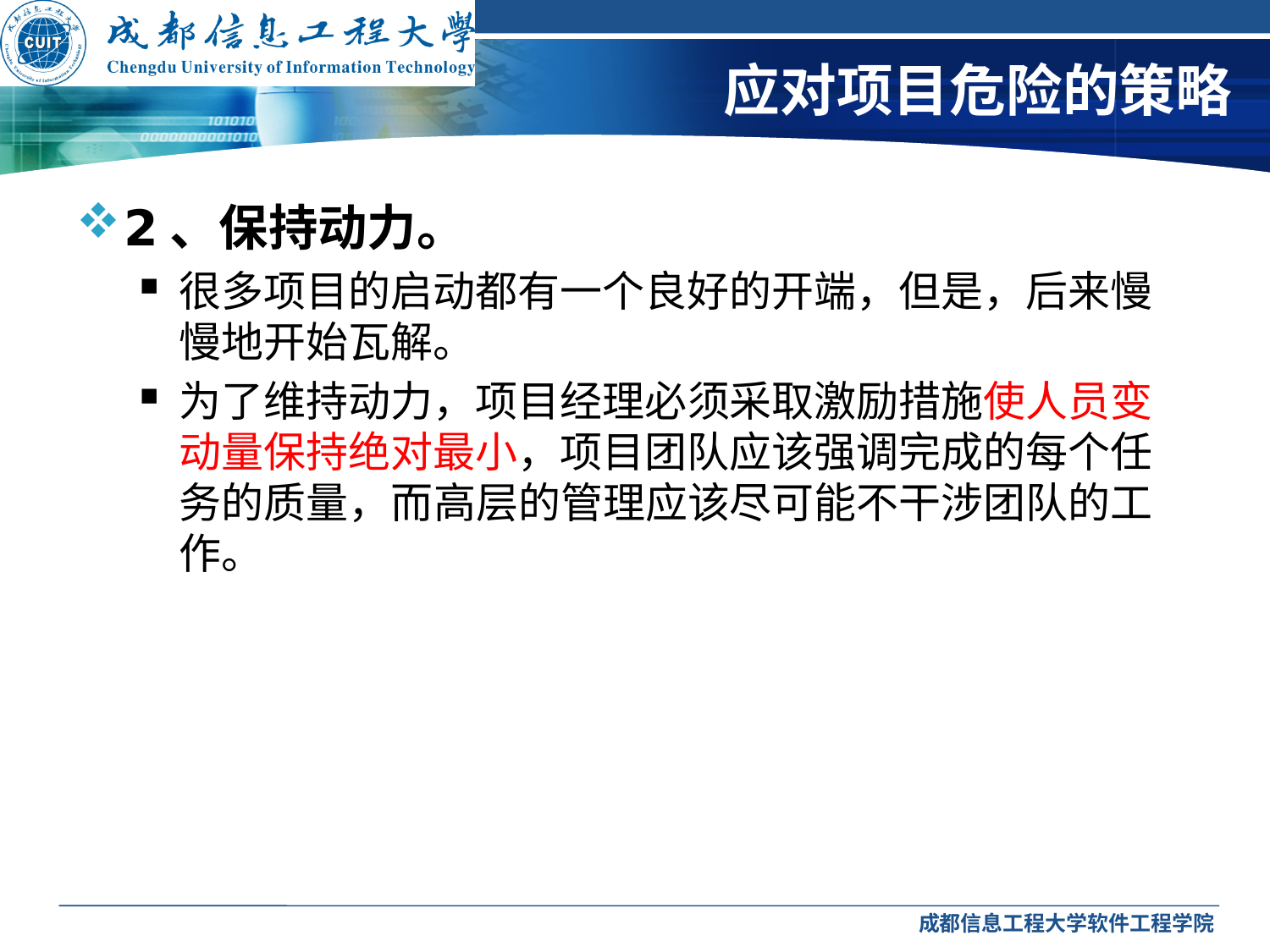

# 应对项目危险的策略
2、保持动力。
很多项目的启动都有一个良好的开端，但是，后来慢慢地开始瓦解。
为了维持动力，项目经理必须采取激励措施使人员变动量保持绝对最小，项目团队应该强调完成的每个任务的质量，而高层的管理应该尽可能不干涉团队的工作。
成都信息工程大学软件工程学院